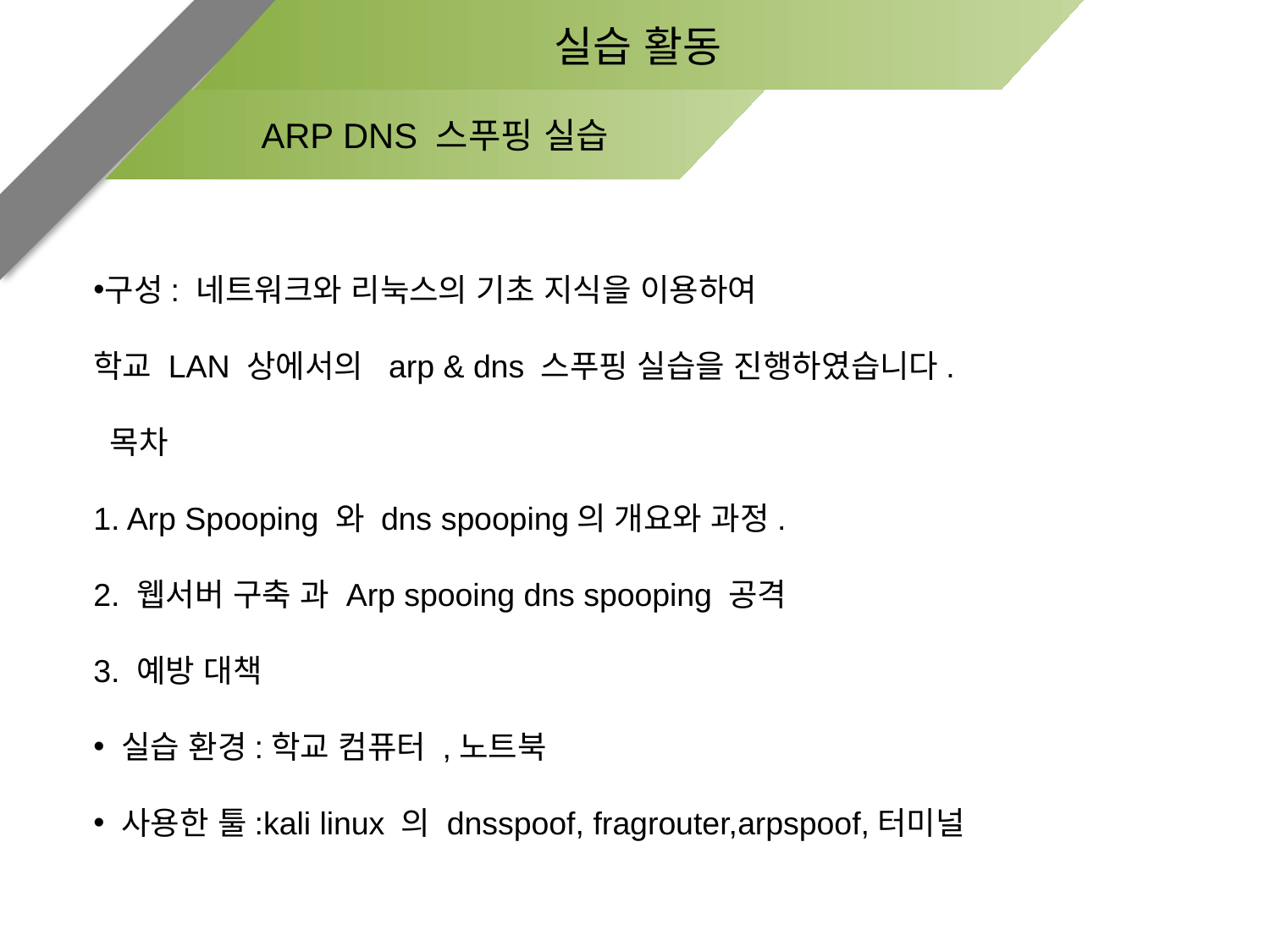

실습 활동
ARP DNS 스푸핑 실습
구성: 네트워크와 리눅스의 기초 지식을 이용하여
학교 LAN 상에서의  arp & dns 스푸핑 실습을 진행하였습니다.
 목차
1. Arp Spooping 와 dns spooping의 개요와 과정.
2. 웹서버 구축 과 Arp spooing dns spooping 공격
3. 예방 대책
 실습 환경:학교 컴퓨터 ,노트북
 사용한 툴:kali linux 의 dnsspoof, fragrouter,arpspoof,터미널